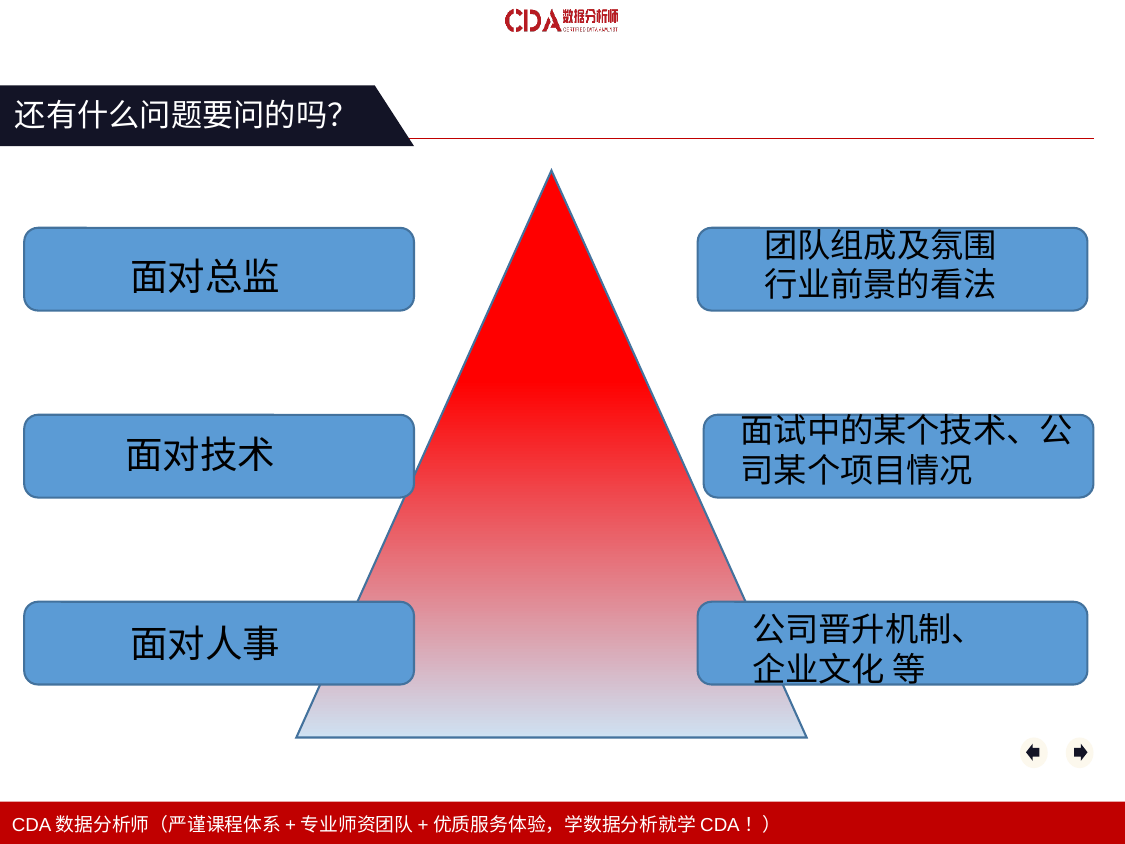

还有什么问题要问的吗？

团队组成及氛围 行业前景的看法

      面对总监
面试中的某个技术、公司某个项目情况

      面对技术
公司晋升机制、
企业文化 等

      面对人事